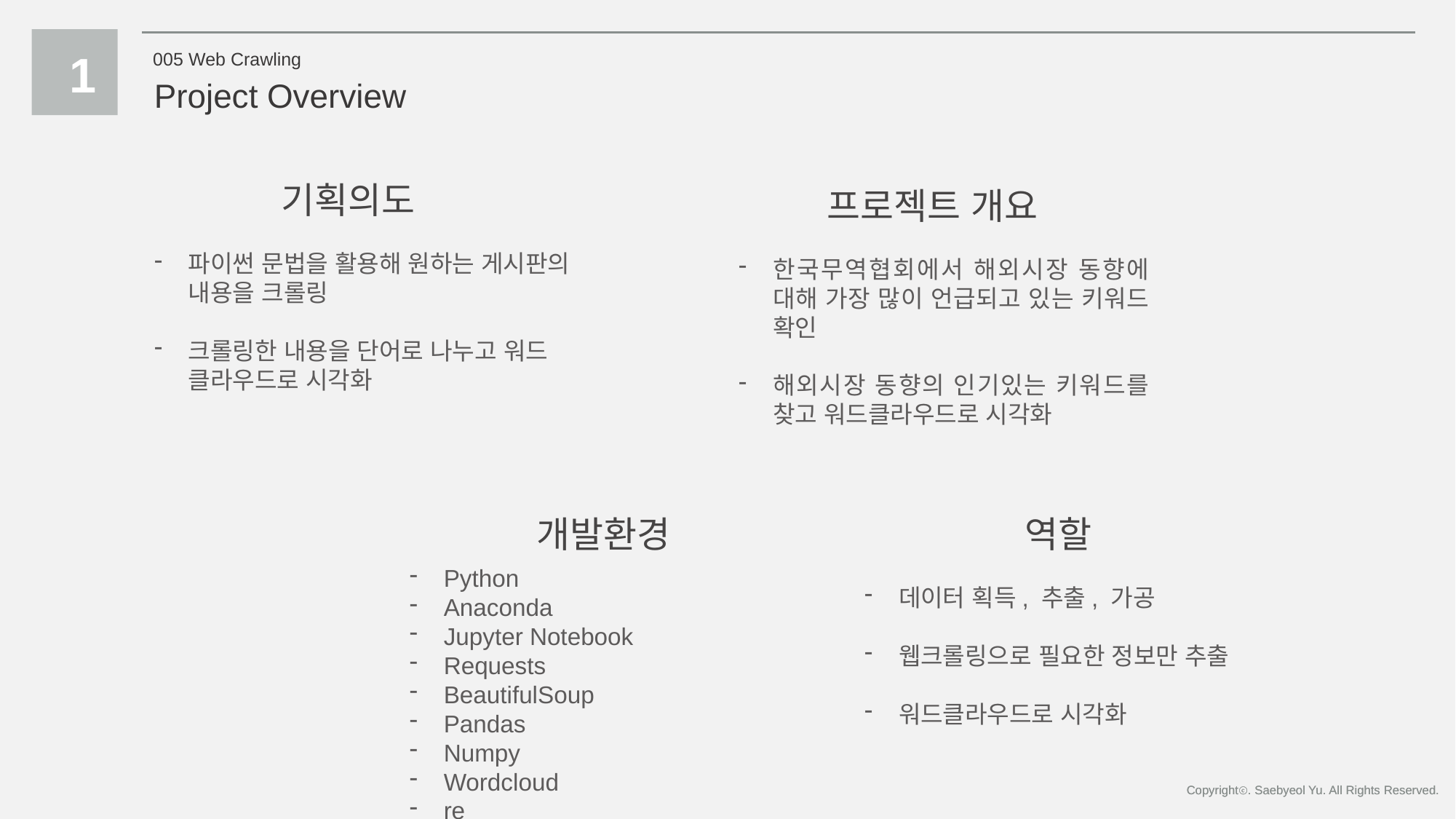

1
005 Web Crawling
Project Overview
기획의도
프로젝트 개요
파이썬 문법을 활용해 원하는 게시판의 내용을 크롤링
크롤링한 내용을 단어로 나누고 워드 클라우드로 시각화
한국무역협회에서 해외시장 동향에 대해 가장 많이 언급되고 있는 키워드 확인

해외시장 동향의 인기있는 키워드를 찾고 워드클라우드로 시각화
개발환경
역할
Python
Anaconda
Jupyter Notebook
Requests
BeautifulSoup
Pandas
Numpy
Wordcloud
re
데이터 획득, 추출, 가공
웹크롤링으로 필요한 정보만 추출

워드클라우드로 시각화

Copyrightⓒ. Saebyeol Yu. All Rights Reserved.